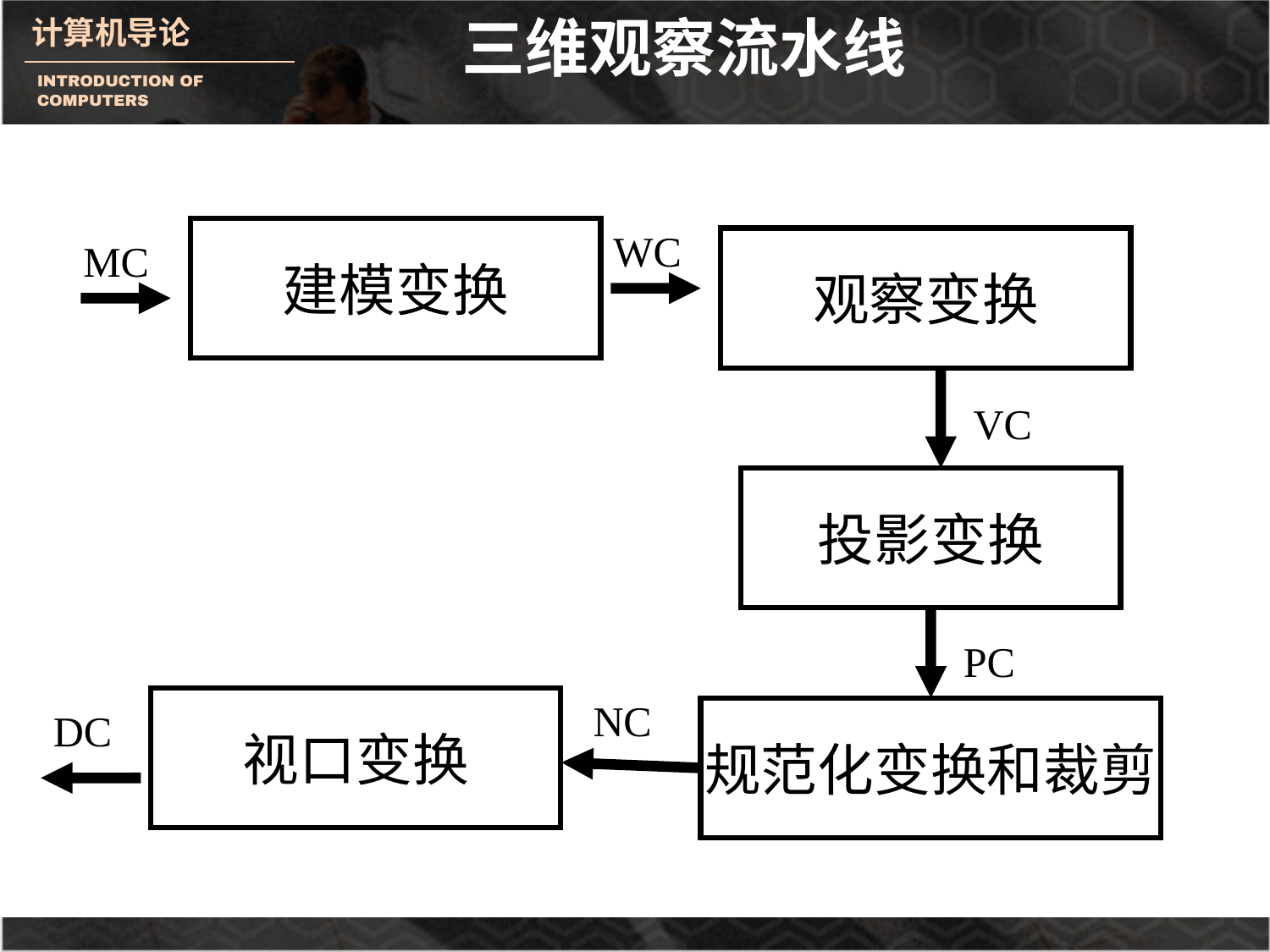

# 三维观察流水线
建模变换
MC

WC
观察变换

VC
投影变换

PC
规范化变换和裁剪
视口变换
NC
DC